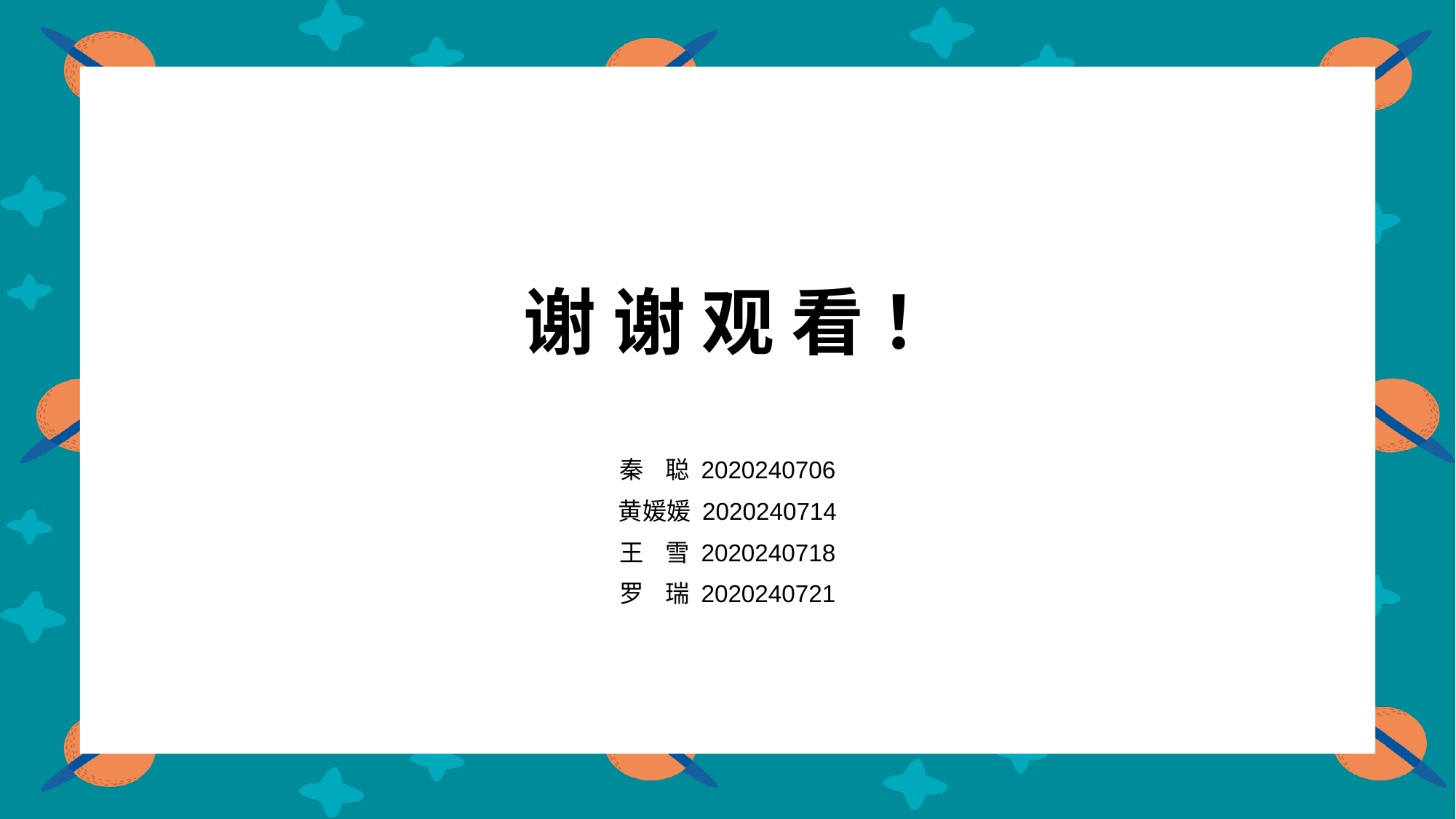

# 谢 谢 观 看 ！

秦    聪 2020240706
黄媛媛 2020240714
王    雪 2020240718
罗    瑞 2020240721